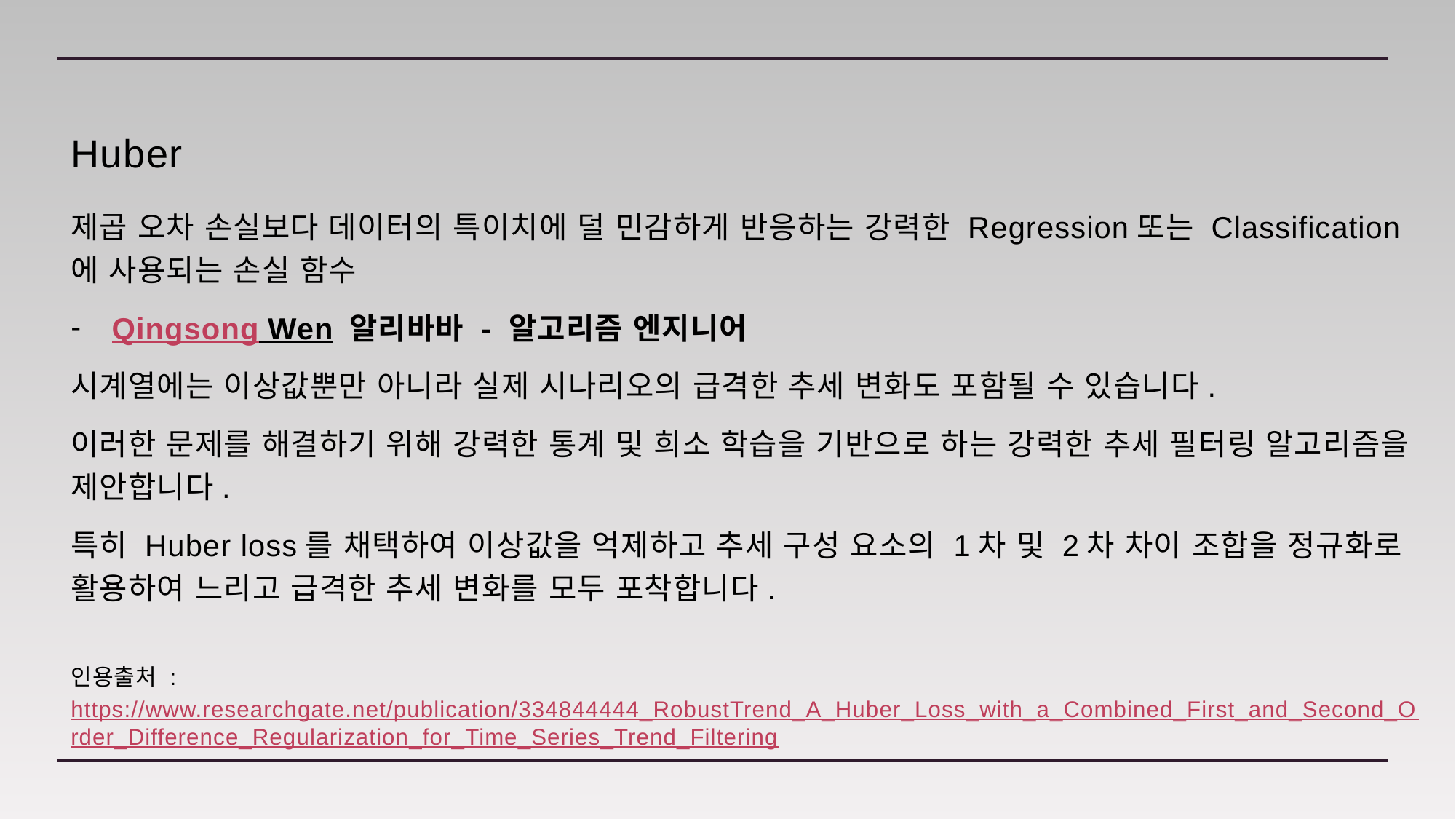

# Huber
제곱 오차 손실보다 데이터의 특이치에 덜 민감하게 반응하는 강력한 Regression또는 Classification에 사용되는 손실 함수
Qingsong Wen 알리바바 - 알고리즘 엔지니어
시계열에는 이상값뿐만 아니라 실제 시나리오의 급격한 추세 변화도 포함될 수 있습니다.
이러한 문제를 해결하기 위해 강력한 통계 및 희소 학습을 기반으로 하는 강력한 추세 필터링 알고리즘을 제안합니다.
특히 Huber loss를 채택하여 이상값을 억제하고 추세 구성 요소의 1차 및 2차 차이 조합을 정규화로 활용하여 느리고 급격한 추세 변화를 모두 포착합니다.

인용출처 :https://www.researchgate.net/publication/334844444_RobustTrend_A_Huber_Loss_with_a_Combined_First_and_Second_Order_Difference_Regularization_for_Time_Series_Trend_Filtering